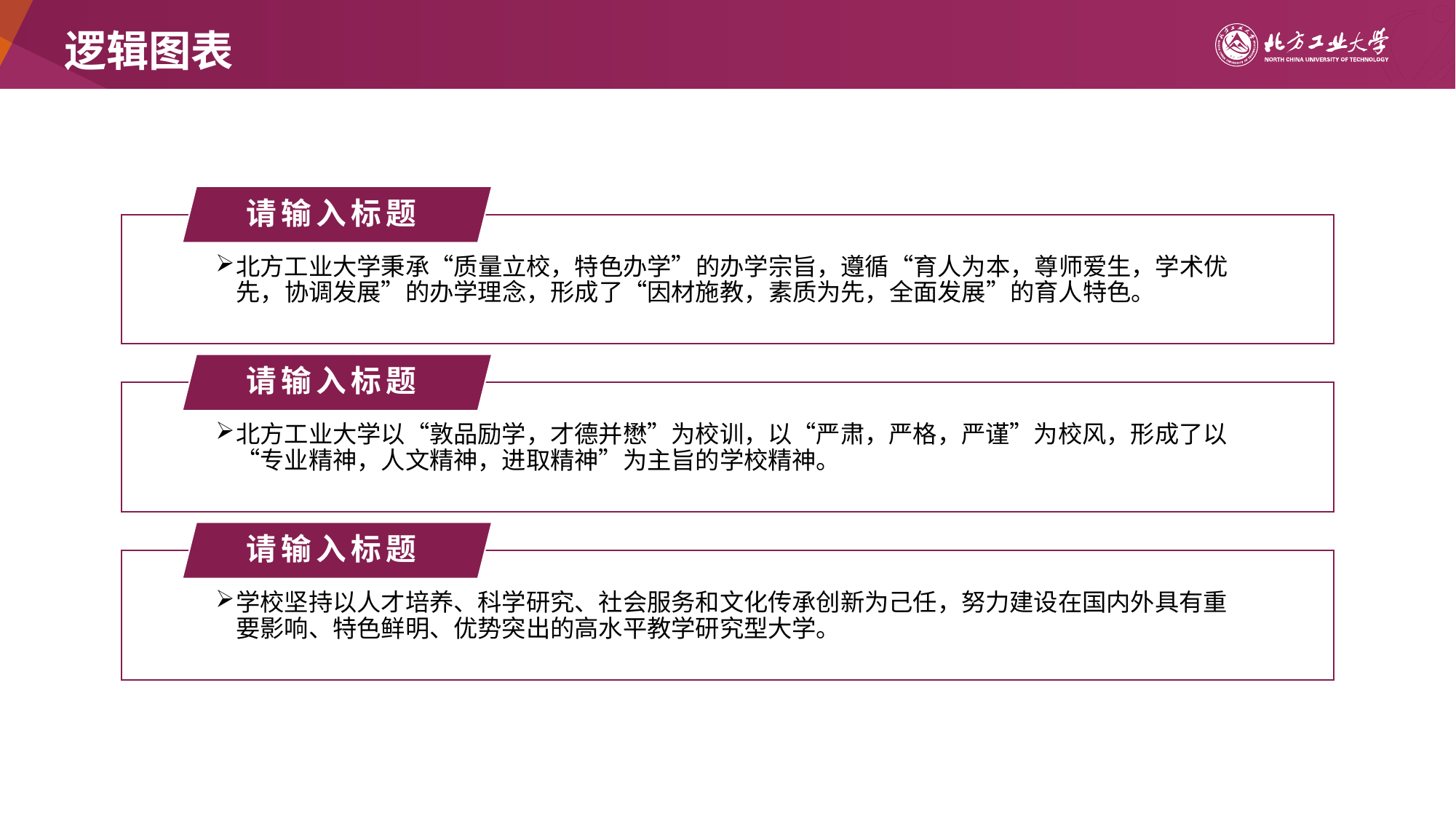

# 逻辑图表
北方工业大学秉承“质量立校，特色办学”的办学宗旨，遵循“育人为本，尊师爱生，学术优先，协调发展”的办学理念，形成了“因材施教，素质为先，全面发展”的育人特色。
请输入标题
北方工业大学以“敦品励学，才德并懋”为校训，以“严肃，严格，严谨”为校风，形成了以“专业精神，人文精神，进取精神”为主旨的学校精神。
请输入标题
学校坚持以人才培养、科学研究、社会服务和文化传承创新为己任，努力建设在国内外具有重要影响、特色鲜明、优势突出的高水平教学研究型大学。
请输入标题